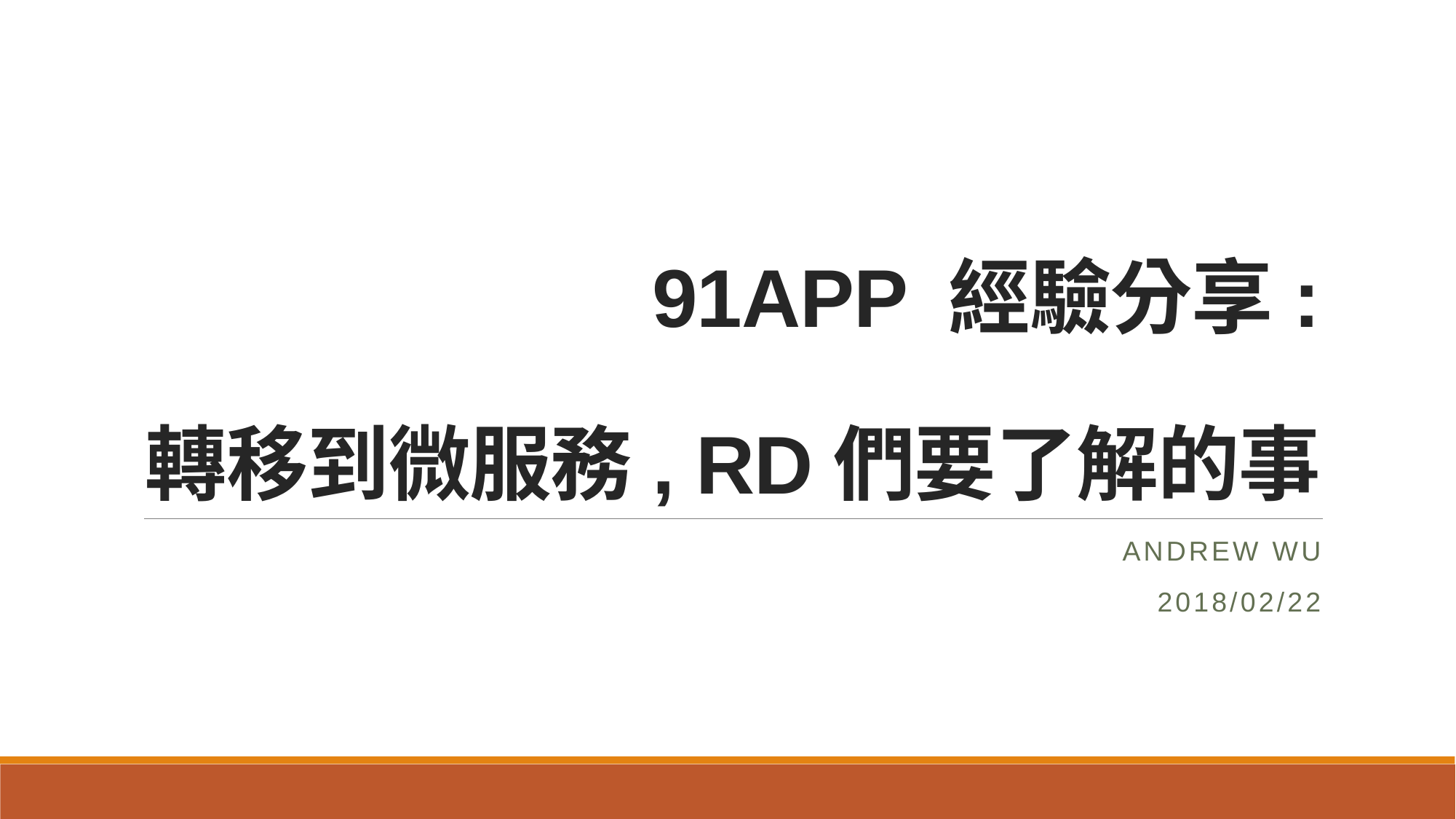

# 91APP 經驗分享: 轉移到微服務, RD們要了解的事
Andrew wu
2018/02/22